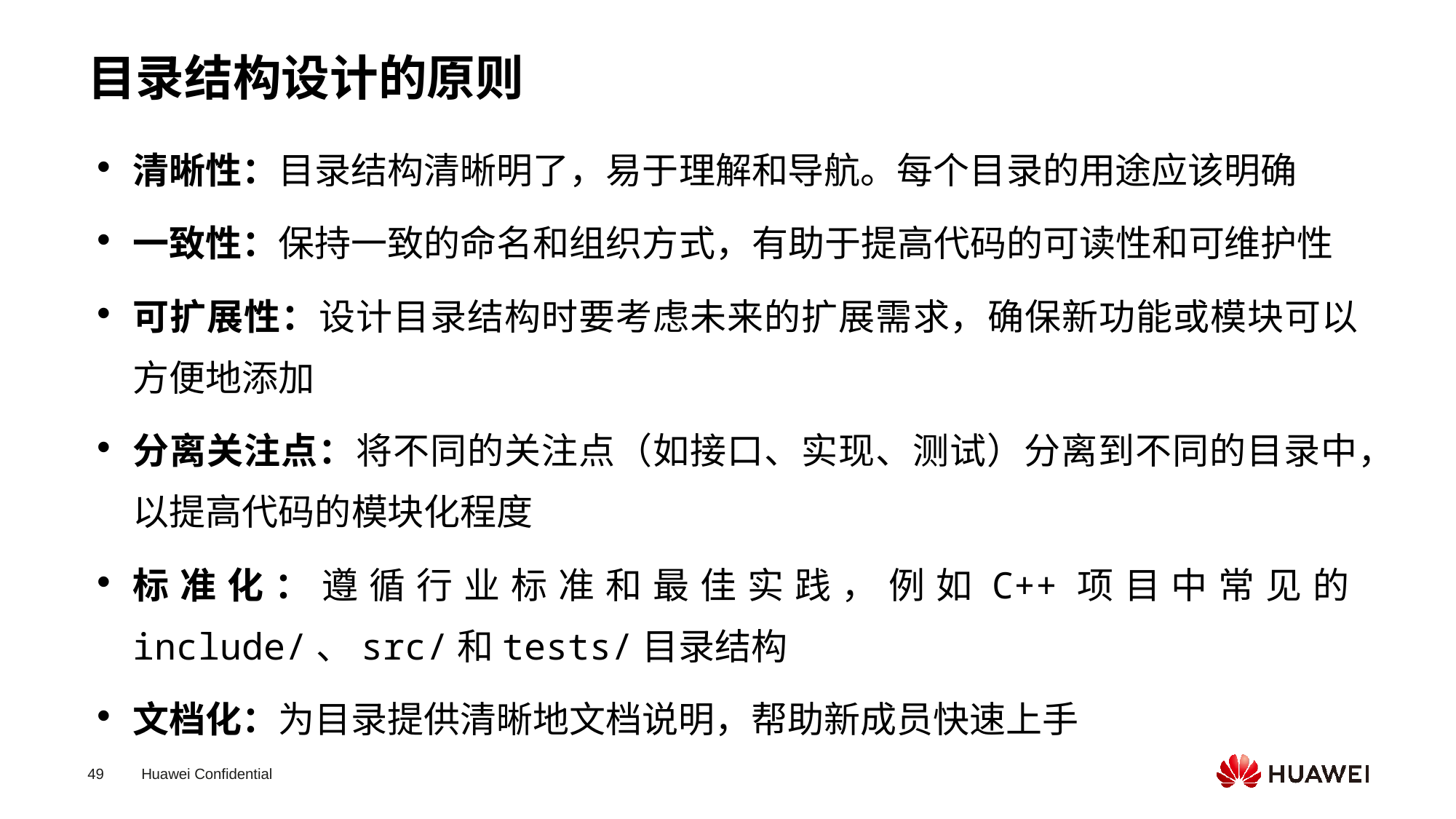

# 目录结构设计的原则
清晰性：目录结构清晰明了，易于理解和导航。每个目录的用途应该明确
一致性：保持一致的命名和组织方式，有助于提高代码的可读性和可维护性
可扩展性：设计目录结构时要考虑未来的扩展需求，确保新功能或模块可以方便地添加
分离关注点：将不同的关注点（如接口、实现、测试）分离到不同的目录中，以提高代码的模块化程度
标准化：遵循行业标准和最佳实践，例如C++项目中常见的include/、src/和tests/目录结构
文档化：为目录提供清晰地文档说明，帮助新成员快速上手